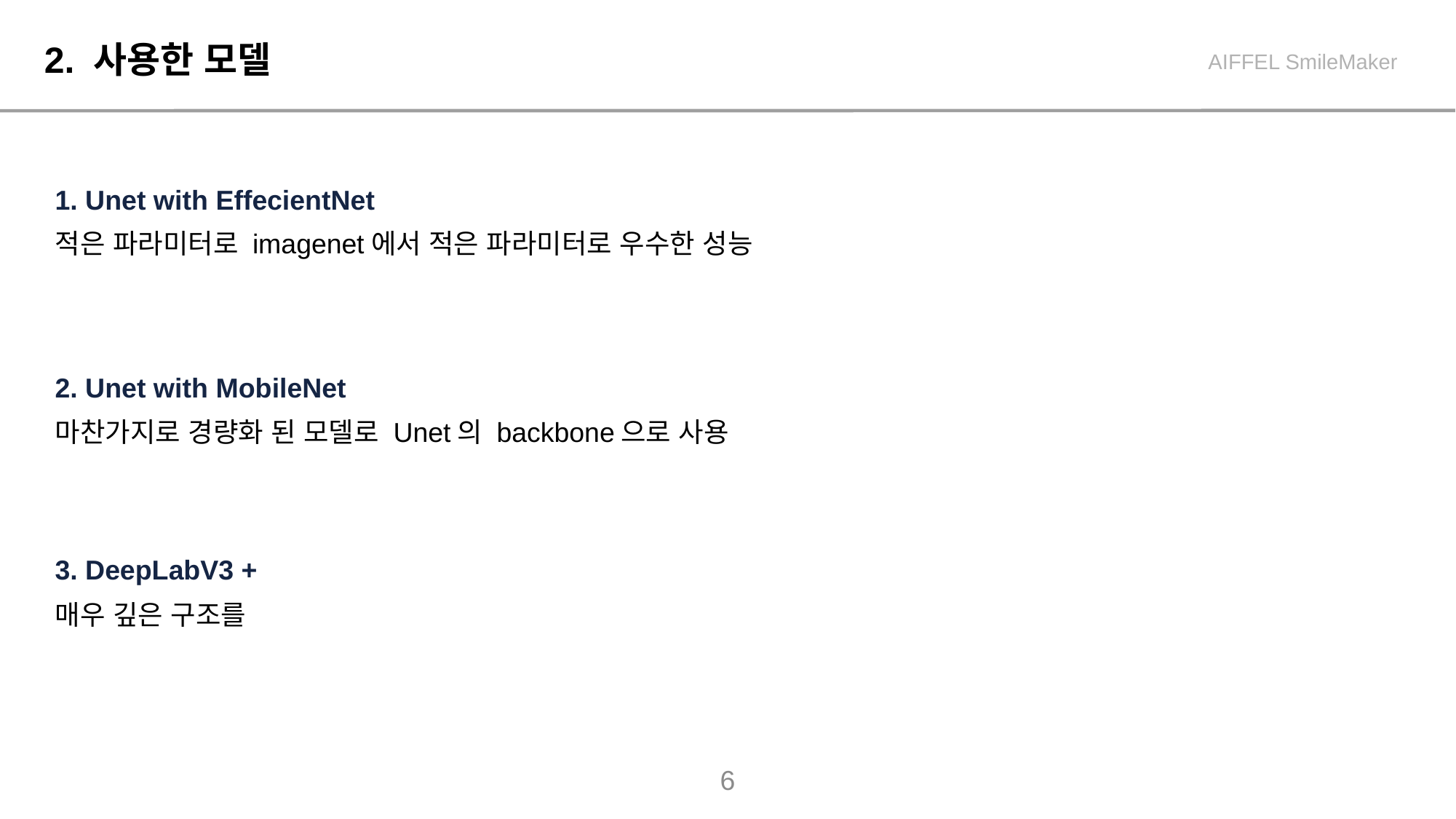

# 2. 사용한 모델
AIFFEL SmileMaker
1. Unet with EffecientNet
적은 파라미터로 imagenet에서 적은 파라미터로 우수한 성능
2. Unet with MobileNet
마찬가지로 경량화 된 모델로 Unet의 backbone으로 사용
3. DeepLabV3 +
매우 깊은 구조를
6